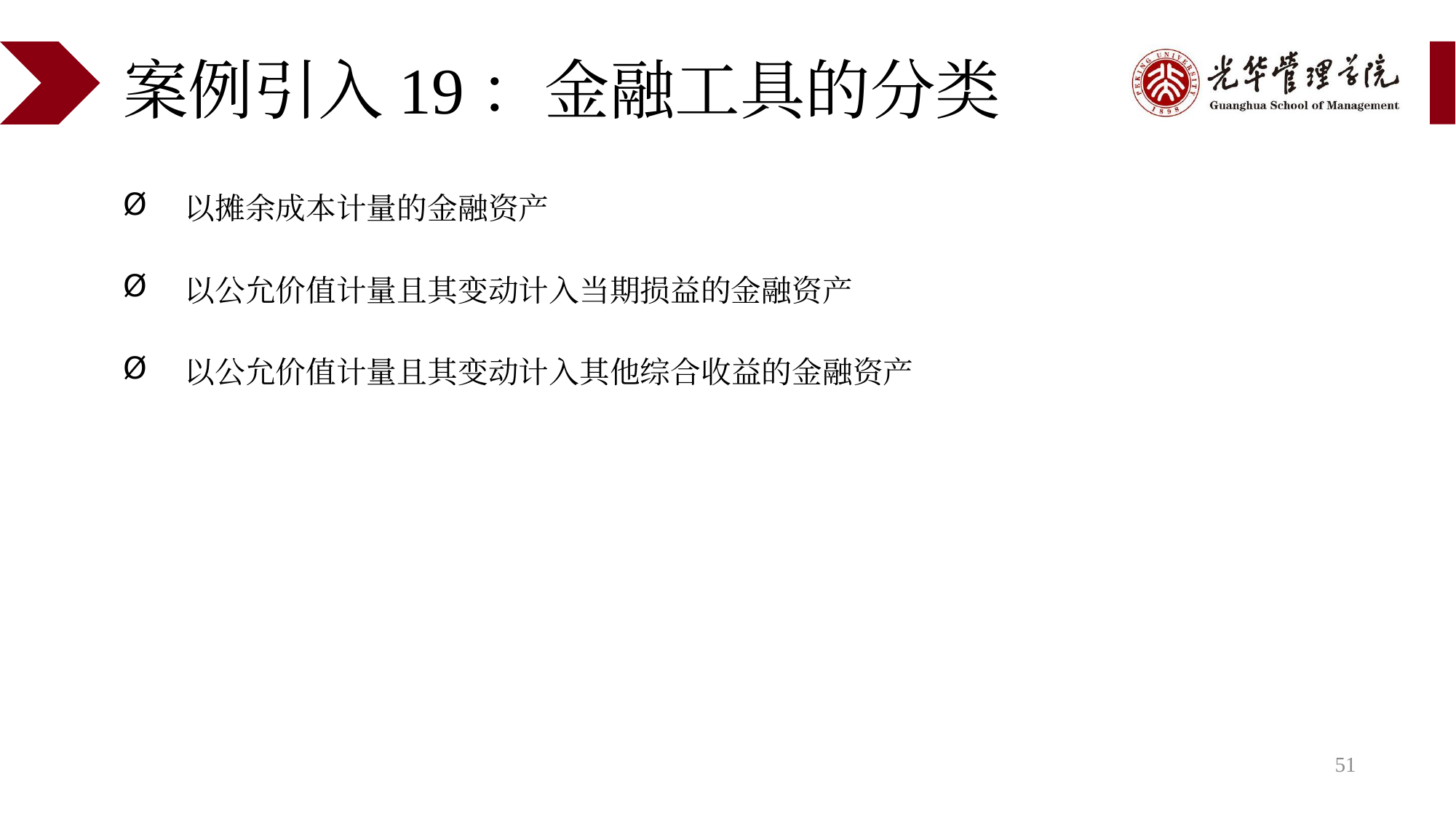

# 案例引入19：金融工具的分类
以摊余成本计量的金融资产
以公允价值计量且其变动计入当期损益的金融资产
以公允价值计量且其变动计入其他综合收益的金融资产
51